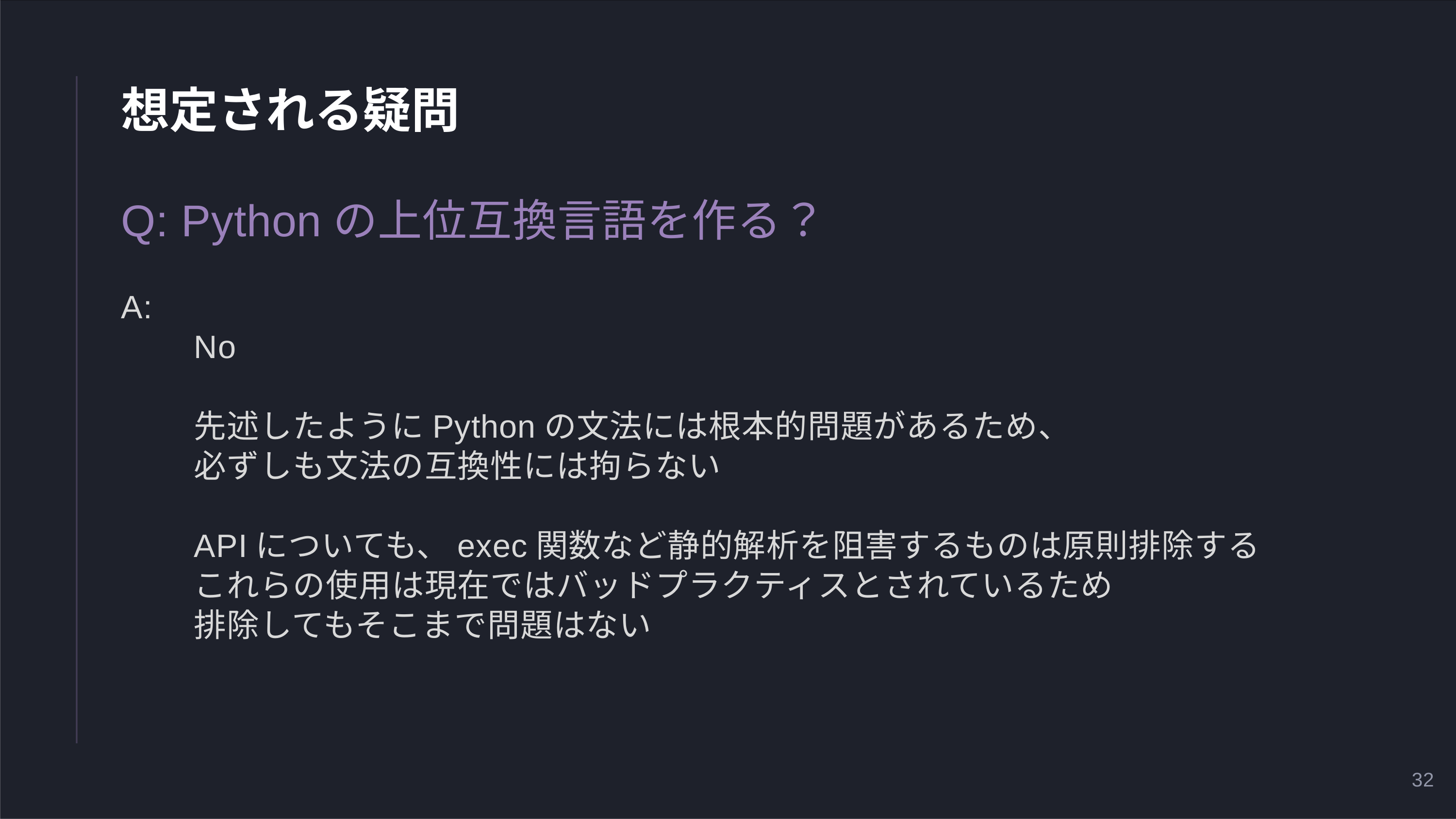

# 想定される疑問
Q: Pythonの上位互換言語を作る？

A:
	No

	先述したようにPythonの文法には根本的問題があるため、
	必ずしも文法の互換性には拘らない

	APIについても、exec関数など静的解析を阻害するものは原則排除する
	これらの使用は現在ではバッドプラクティスとされているため
	排除してもそこまで問題はない
32